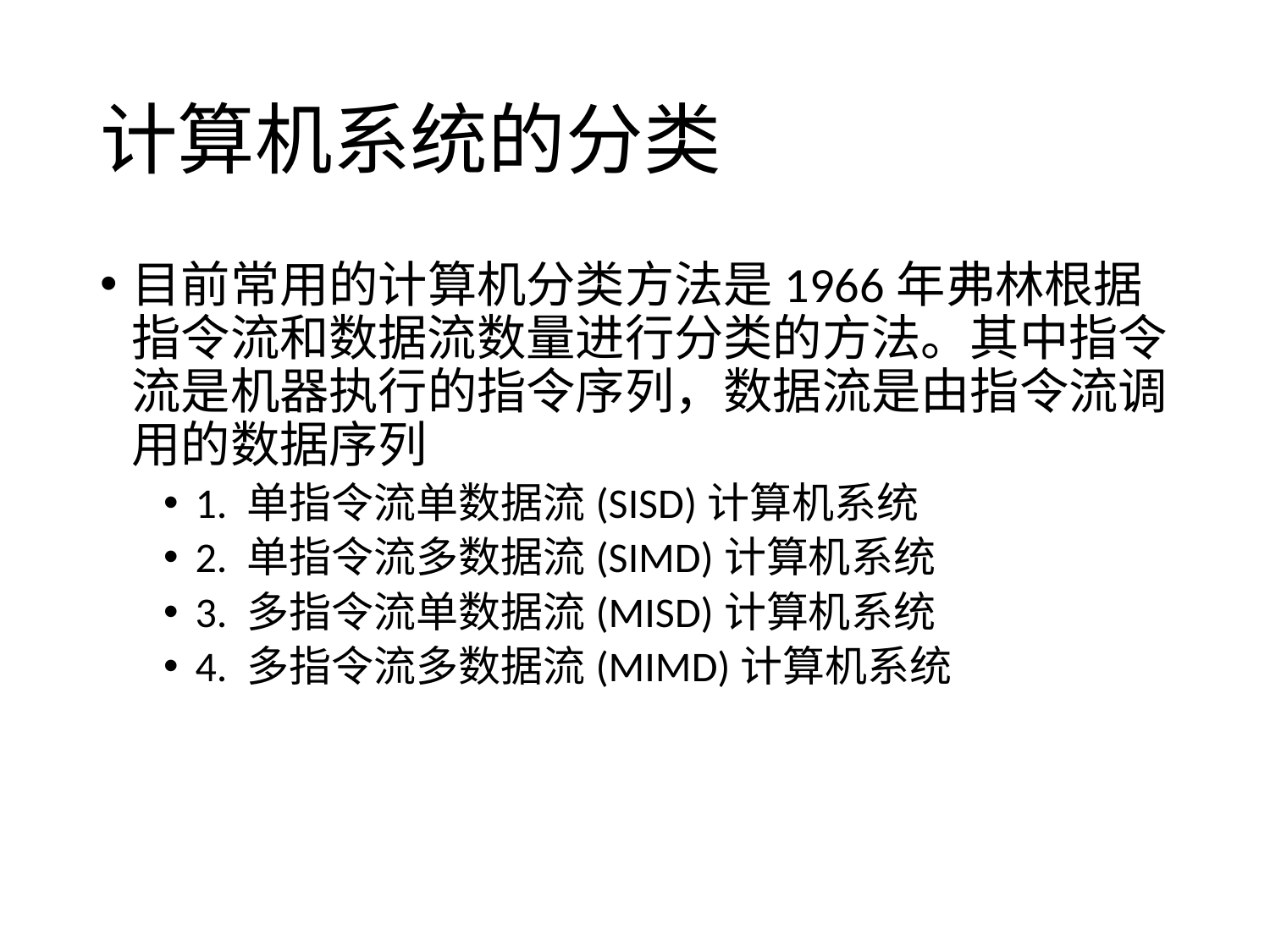

# 计算机系统的分类
目前常用的计算机分类方法是1966年弗林根据指令流和数据流数量进行分类的方法。其中指令流是机器执行的指令序列，数据流是由指令流调用的数据序列
1. 单指令流单数据流(SISD)计算机系统
2. 单指令流多数据流(SIMD)计算机系统
3. 多指令流单数据流(MISD)计算机系统
4. 多指令流多数据流(MIMD)计算机系统